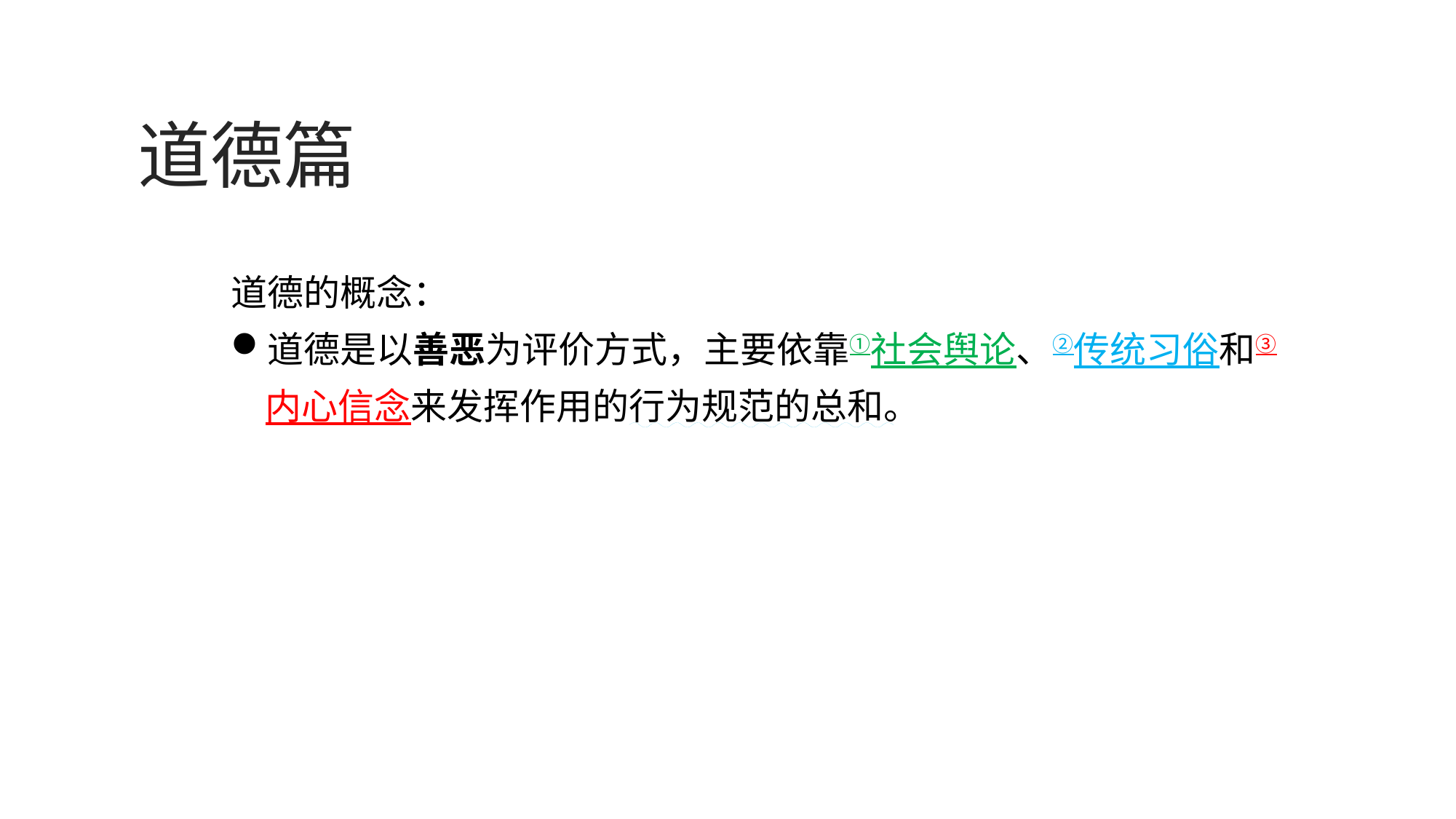

# 道德篇
道德的概念：
道德是以善恶为评价方式，主要依靠①社会舆论、②传统习俗和③内心信念来发挥作用的行为规范的总和。